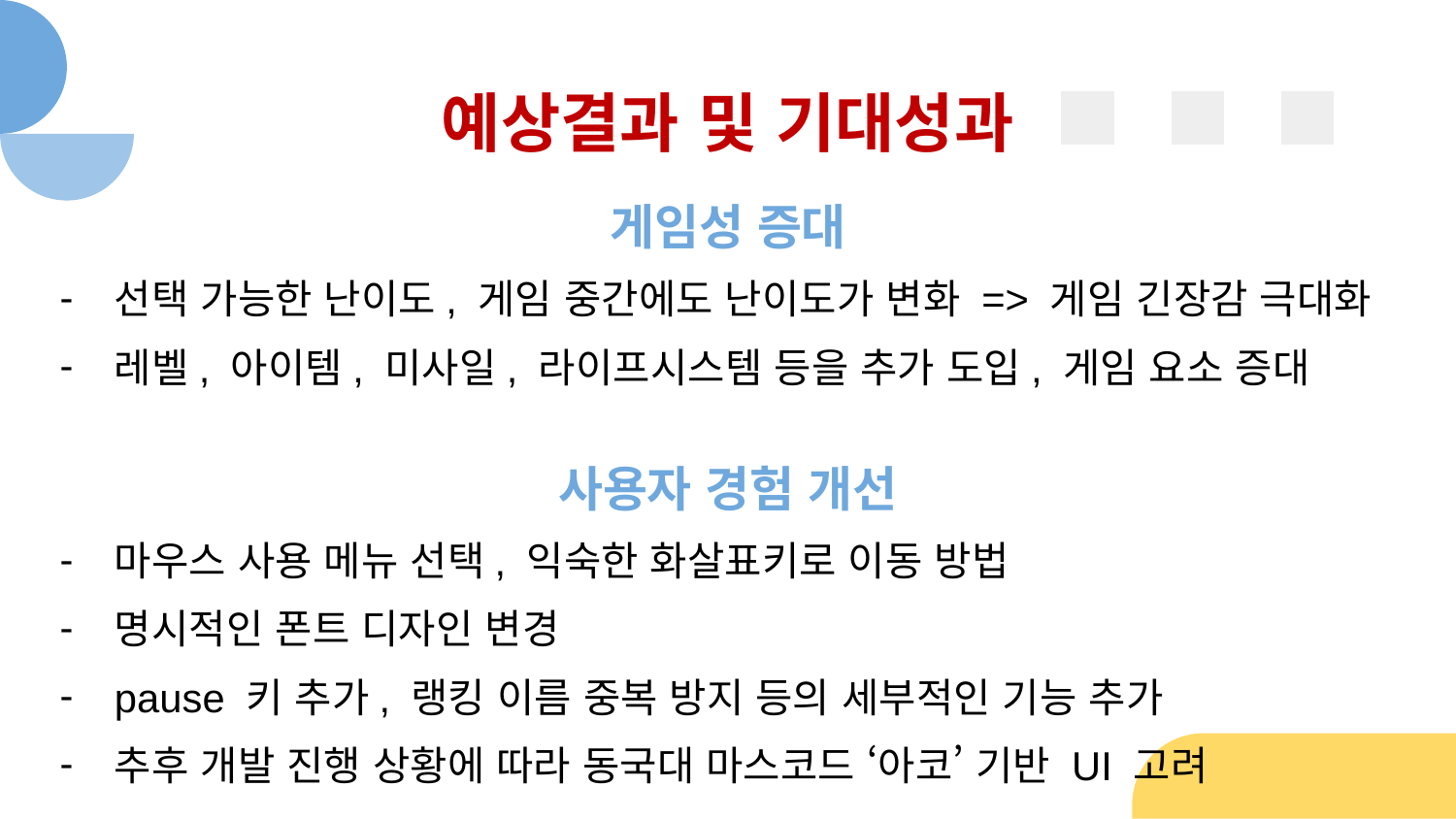

# 예상결과 및 기대성과
게임성 증대
선택 가능한 난이도, 게임 중간에도 난이도가 변화 => 게임 긴장감 극대화
레벨, 아이템, 미사일, 라이프시스템 등을 추가 도입, 게임 요소 증대

사용자 경험 개선
마우스 사용 메뉴 선택, 익숙한 화살표키로 이동 방법
명시적인 폰트 디자인 변경
pause 키 추가, 랭킹 이름 중복 방지 등의 세부적인 기능 추가
추후 개발 진행 상황에 따라 동국대 마스코드 ‘아코’ 기반 UI 고려